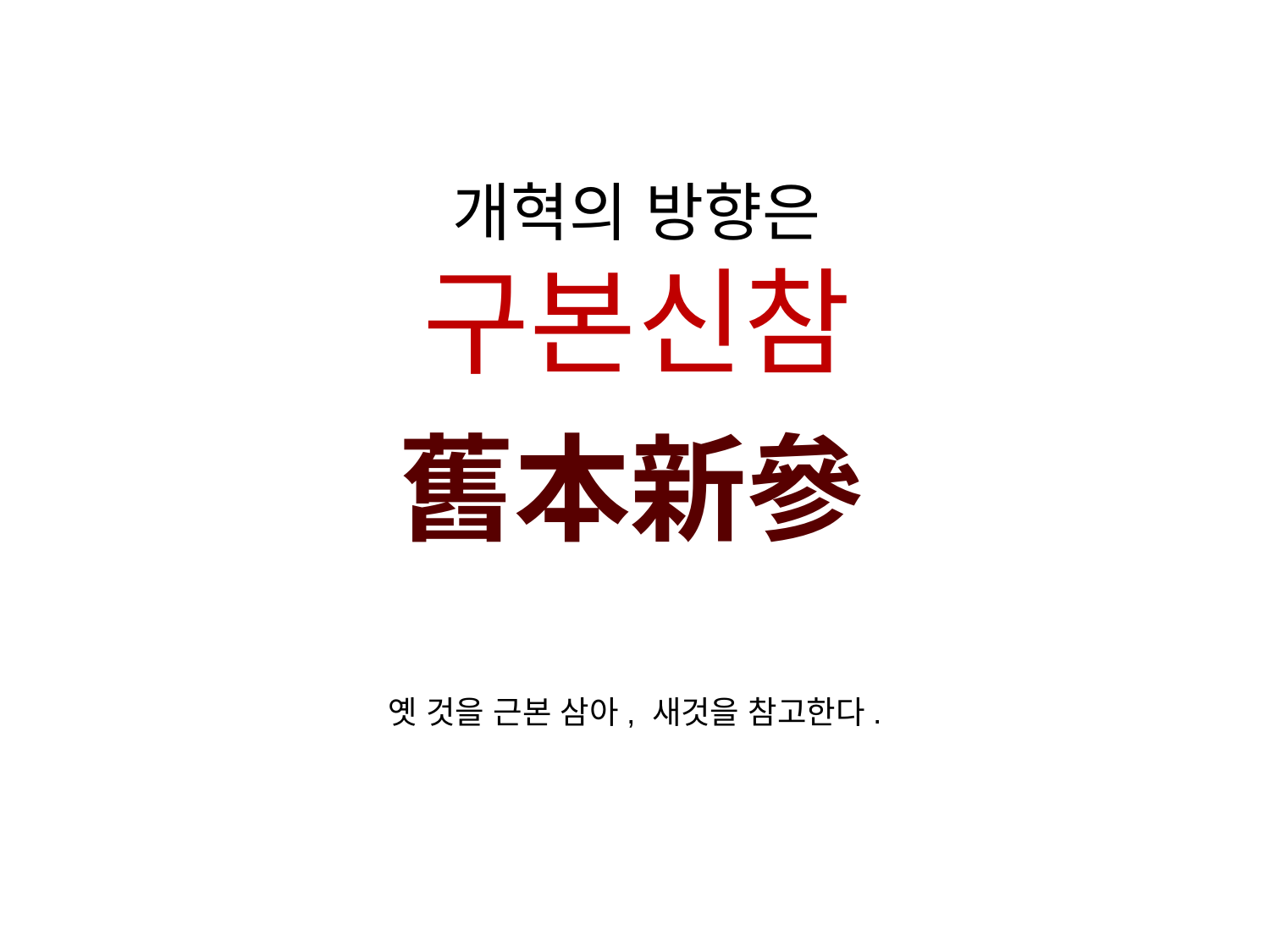

개혁의 방향은
구본신참
舊本新參
옛 것을 근본 삼아, 새것을 참고한다.